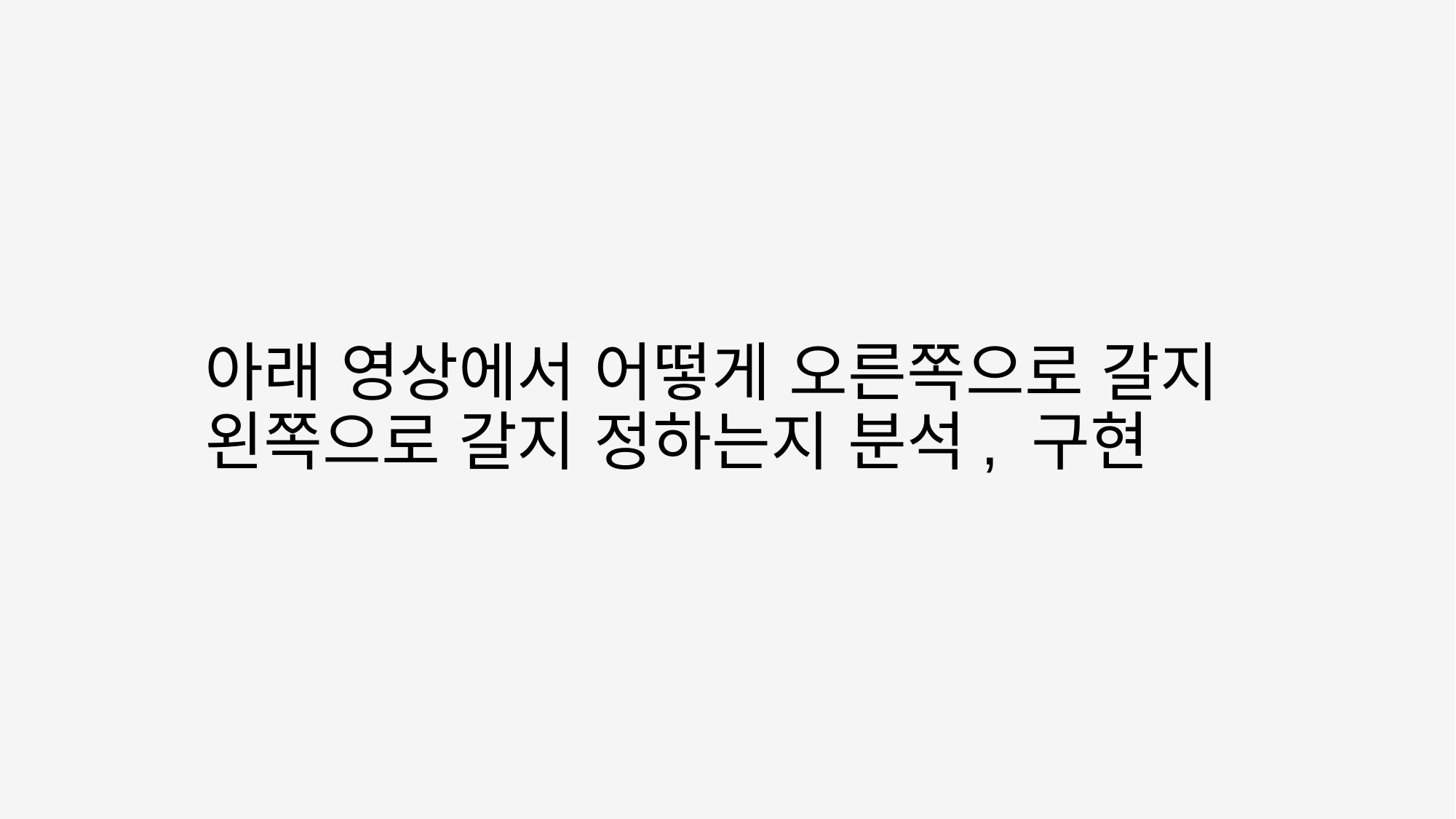

아래 영상에서 어떻게 오른쪽으로 갈지 왼쪽으로 갈지 정하는지 분석, 구현